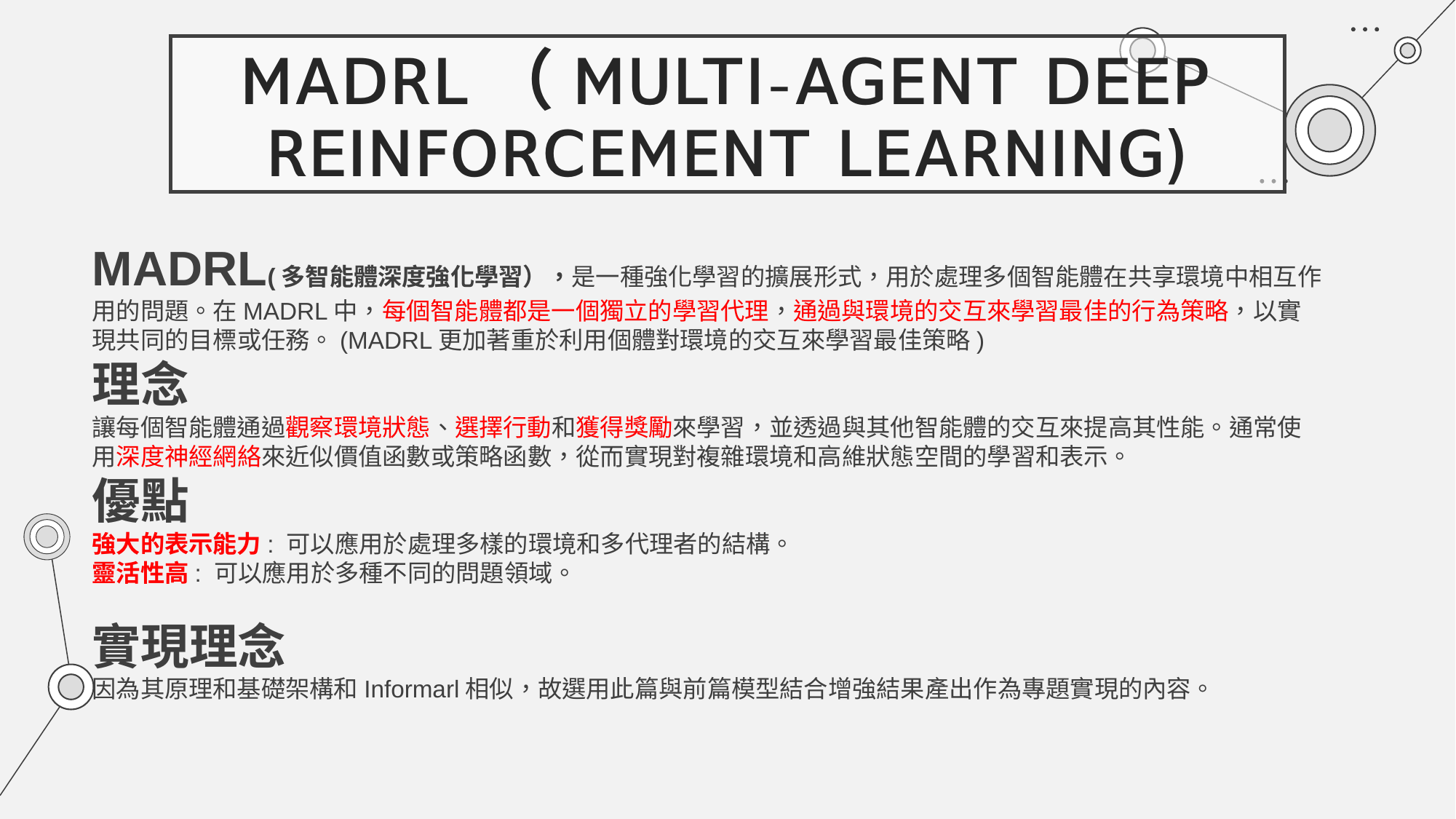

# MADRL（Multi-Agent Deep Reinforcement Learning)
MADRL(多智能體深度強化學習），是一種強化學習的擴展形式，用於處理多個智能體在共享環境中相互作用的問題。在MADRL中，每個智能體都是一個獨立的學習代理，通過與環境的交互來學習最佳的行為策略，以實現共同的目標或任務。(MADRL更加著重於利用個體對環境的交互來學習最佳策略)
理念
讓每個智能體通過觀察環境狀態、選擇行動和獲得獎勵來學習，並透過與其他智能體的交互來提高其性能。通常使用深度神經網絡來近似價值函數或策略函數，從而實現對複雜環境和高維狀態空間的學習和表示。
優點
強大的表示能力: 可以應用於處理多樣的環境和多代理者的結構。
靈活性高: 可以應用於多種不同的問題領域。

實現理念
因為其原理和基礎架構和Informarl相似，故選用此篇與前篇模型結合增強結果產出作為專題實現的內容。